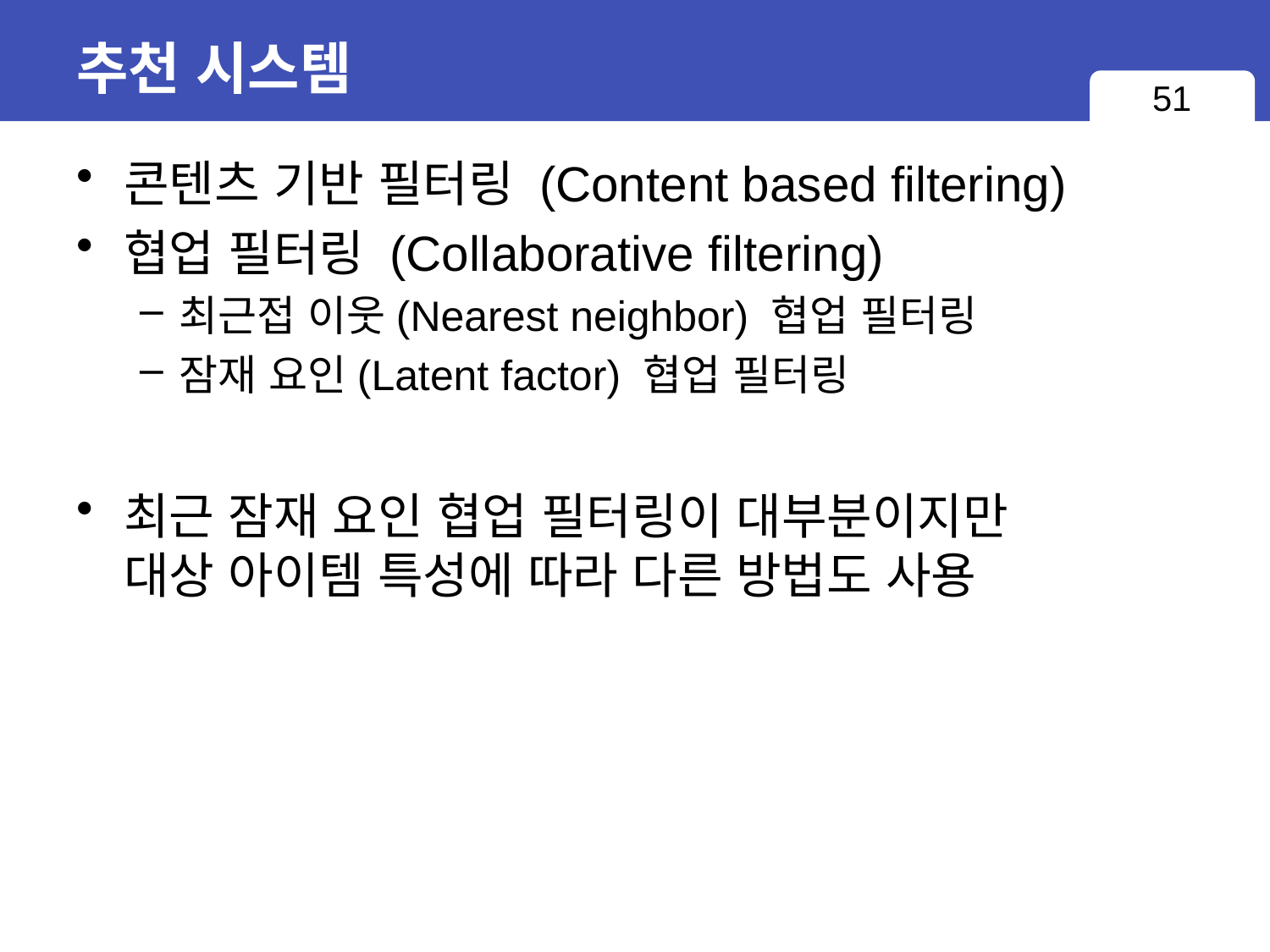

# 추천 시스템
51
콘텐츠 기반 필터링 (Content based filtering)
협업 필터링 (Collaborative filtering)
최근접 이웃(Nearest neighbor) 협업 필터링
잠재 요인(Latent factor) 협업 필터링

최근 잠재 요인 협업 필터링이 대부분이지만
대상 아이템 특성에 따라 다른 방법도 사용